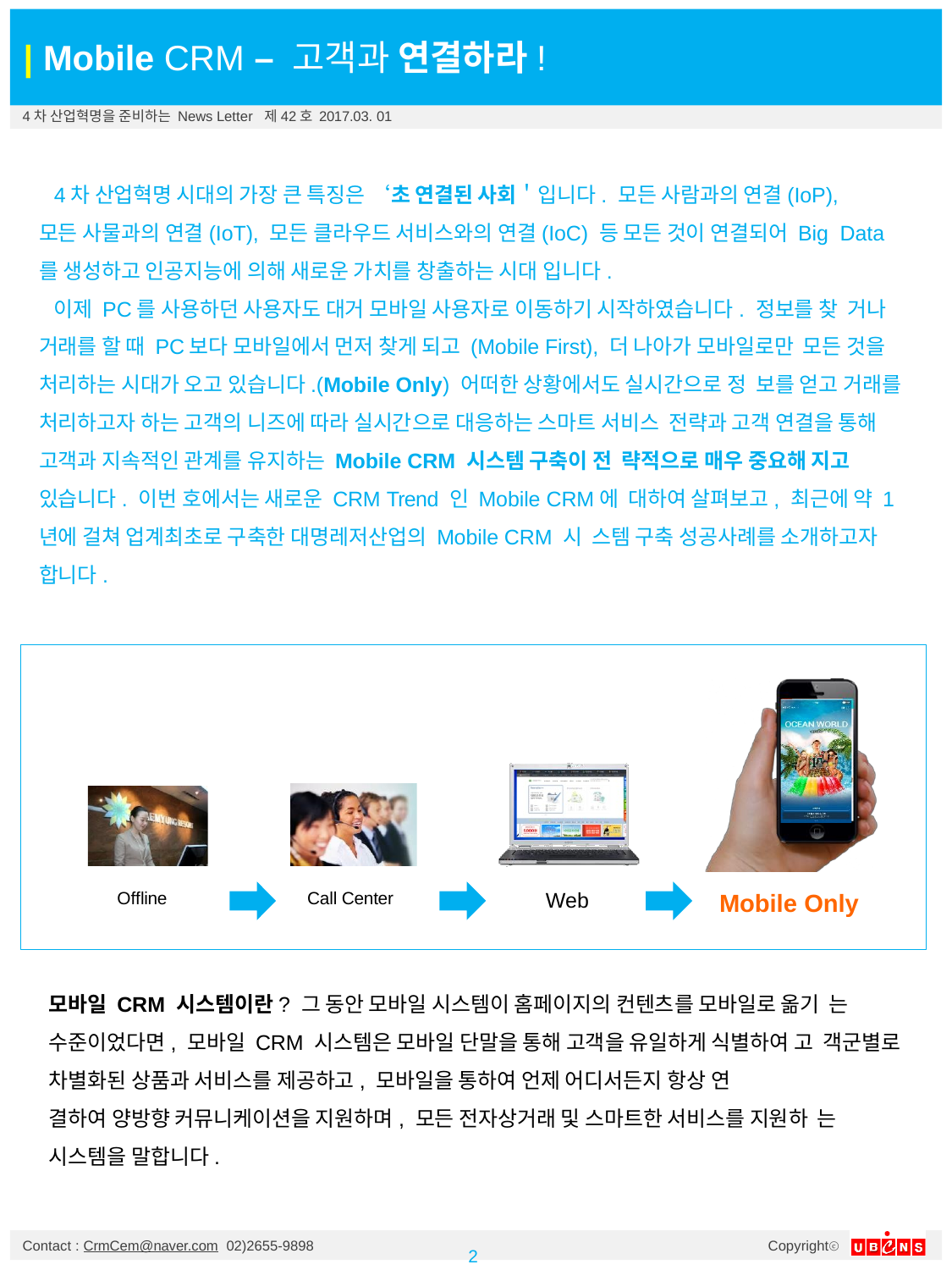

| Mobile CRM – 고객과 연결하라!
4차 산업혁명을 준비하는 News Letter  제42호 2017.03. 01
4차 산업혁명 시대의 가장 큰 특징은 ‘초 연결된 사회＇입니다. 모든 사람과의 연결(IoP),  모든 사물과의 연결(IoT), 모든 클라우드 서비스와의 연결(IoC) 등 모든 것이 연결되어 Big  Data를 생성하고 인공지능에 의해 새로운 가치를 창출하는 시대 입니다.
이제 PC를 사용하던 사용자도 대거 모바일 사용자로 이동하기 시작하였습니다. 정보를 찾  거나 거래를 할 때 PC보다 모바일에서 먼저 찾게 되고 (Mobile First), 더 나아가 모바일로만  모든 것을 처리하는 시대가 오고 있습니다.(Mobile Only) 어떠한 상황에서도 실시간으로 정  보를 얻고 거래를 처리하고자 하는 고객의 니즈에 따라 실시간으로 대응하는 스마트 서비스  전략과 고객 연결을 통해 고객과 지속적인 관계를 유지하는 Mobile CRM 시스템 구축이 전  략적으로 매우 중요해 지고 있습니다. 이번 호에서는 새로운 CRM Trend 인 Mobile CRM에  대하여 살펴보고, 최근에 약 1년에 걸쳐 업계최초로 구축한 대명레저산업의 Mobile CRM 시  스템 구축 성공사례를 소개하고자 합니다.

Web
Mobile Only
Offline
Call Center
모바일 CRM 시스템이란? 그 동안 모바일 시스템이 홈페이지의 컨텐츠를 모바일로 옮기  는 수준이었다면, 모바일 CRM 시스템은 모바일 단말을 통해 고객을 유일하게 식별하여 고  객군별로 차별화된 상품과 서비스를 제공하고, 모바일을 통하여 언제 어디서든지 항상 연
결하여 양방향 커뮤니케이션을 지원하며, 모든 전자상거래 및 스마트한 서비스를 지원하  는 시스템을 말합니다.
Contact : CrmCem@naver.com 02)2655-9898
Copyrightⓒ
2